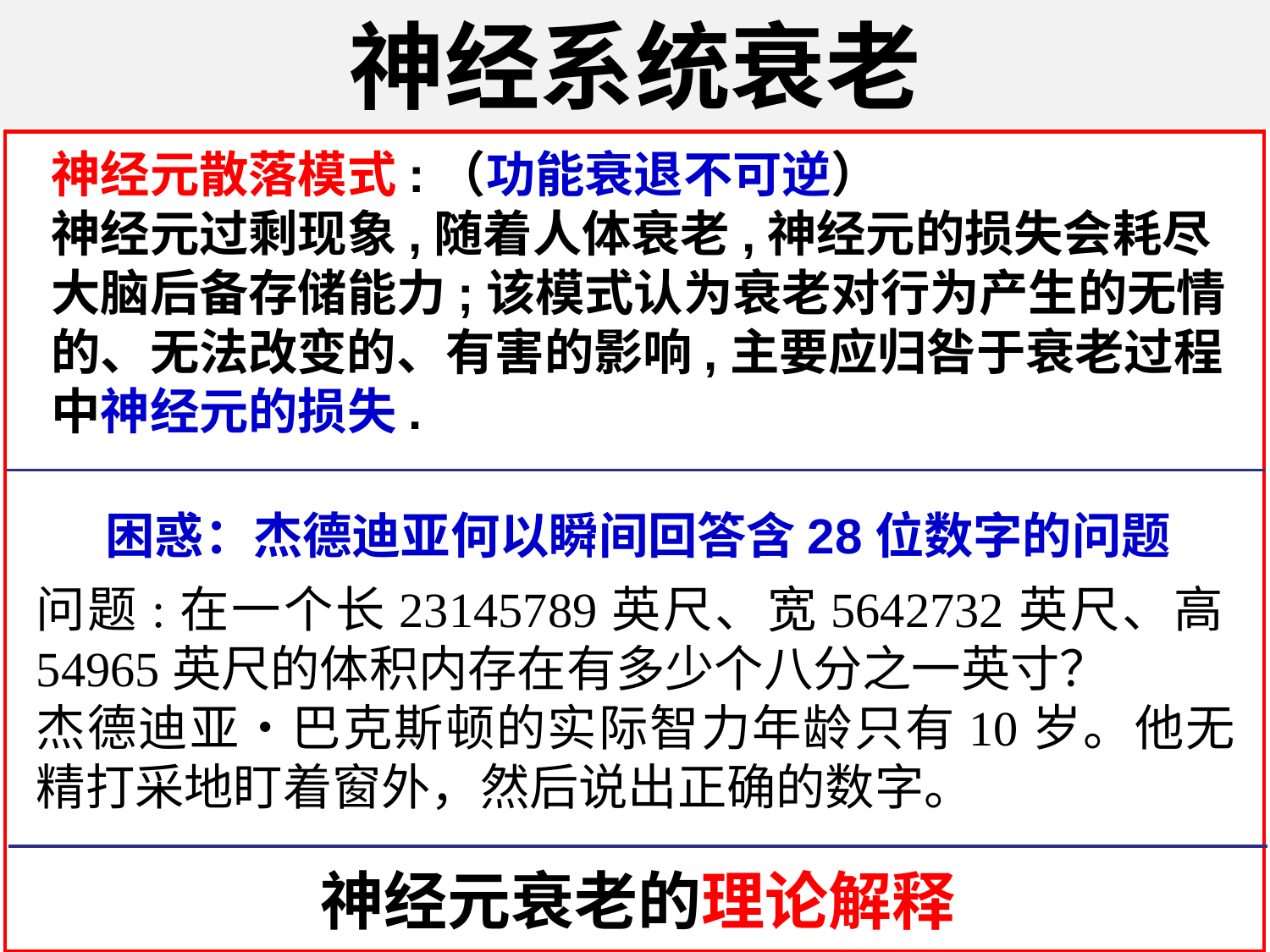

神经系统衰老

神经元散落模式:（功能衰退不可逆）
神经元过剩现象,随着人体衰老,神经元的损失会耗尽大脑后备存储能力;该模式认为衰老对行为产生的无情的、无法改变的、有害的影响,主要应归咎于衰老过程中神经元的损失.
困惑：杰德迪亚何以瞬间回答含28位数字的问题
问题:在一个长23145789英尺、宽5642732英尺、高54965英尺的体积内存在有多少个八分之一英寸？
杰德迪亚•巴克斯顿的实际智力年龄只有10岁。他无精打采地盯着窗外，然后说出正确的数字。
神经元衰老的理论解释